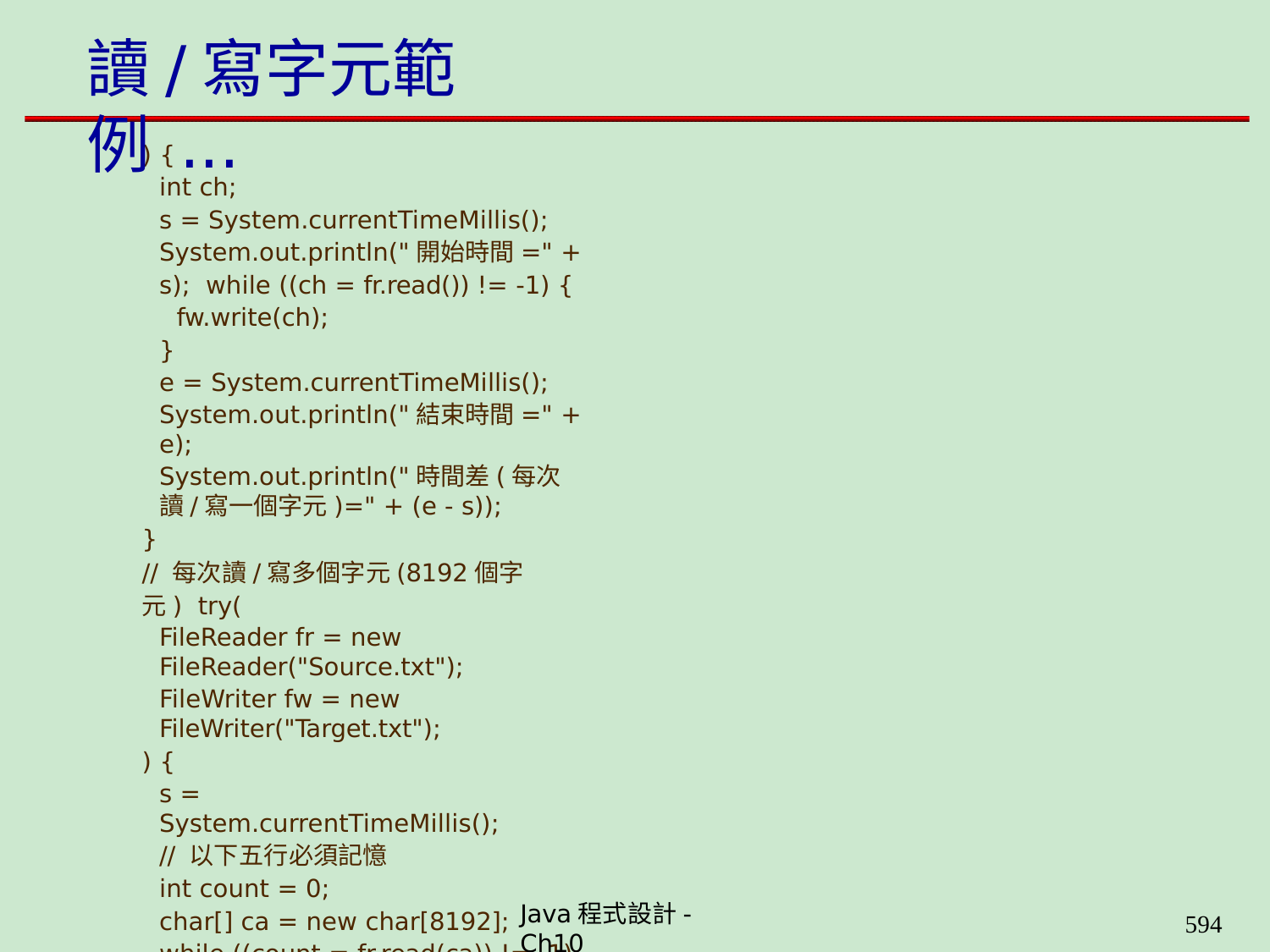

# 讀/寫字元範例 ...
) {
int ch;
s = System.currentTimeMillis();  System.out.println("開始時間=" + s);  while ((ch = fr.read()) != -1) {
fw.write(ch);
}
e = System.currentTimeMillis();
System.out.println("結束時間=" + e);
System.out.println("時間差(每次讀/寫一個字元)=" + (e - s));
}
// 每次讀/寫多個字元(8192個字元)  try(
FileReader fr = new FileReader("Source.txt");
FileWriter fw = new FileWriter("Target.txt");
) {
s = System.currentTimeMillis();
// 以下五行必須記憶
int count = 0;
char[] ca = new char[8192];
while ((count = fr.read(ca)) != -1) {  fw.write(ca, 0, count);
}
Java程式設計-Ch10
594